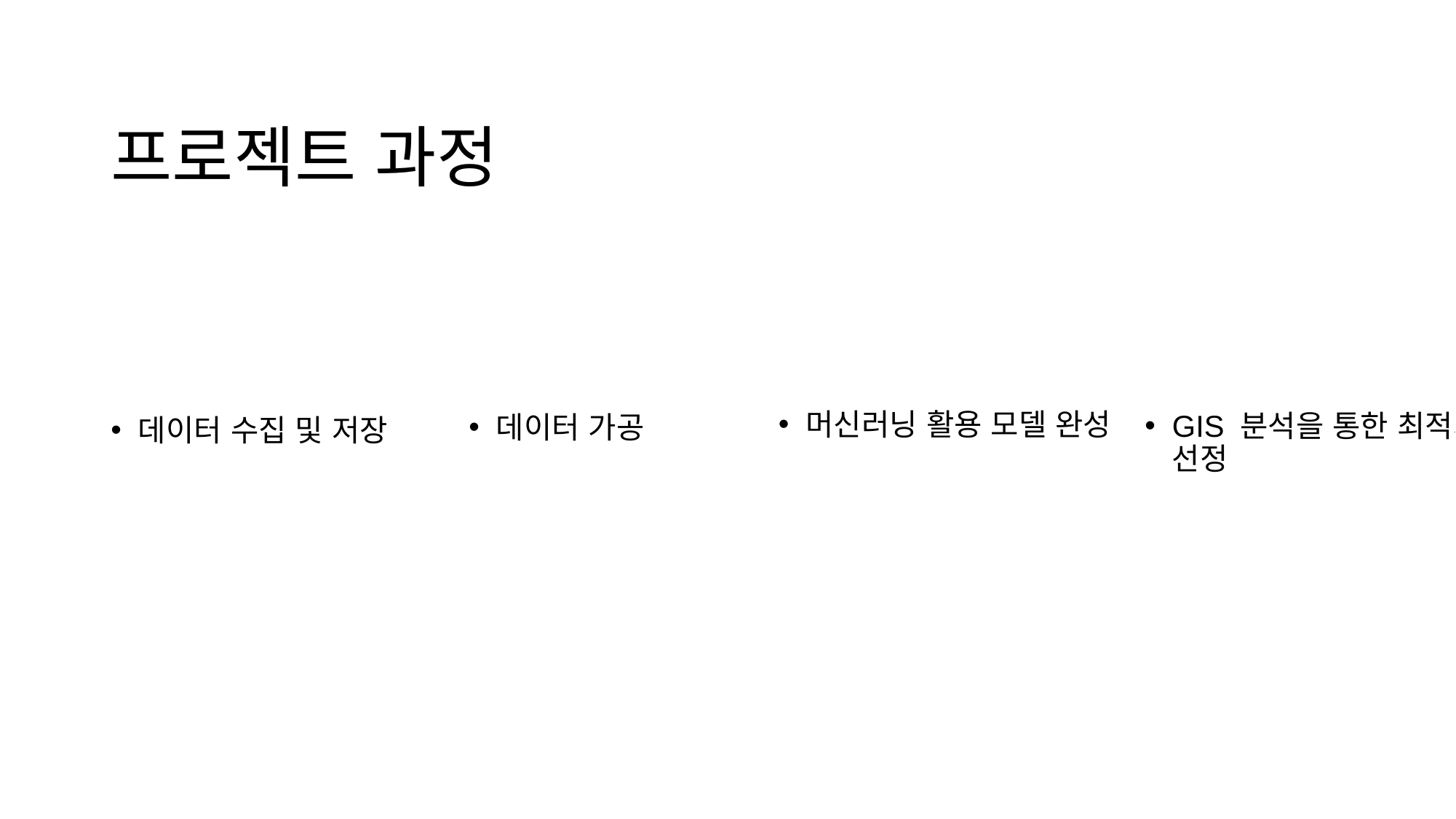

# 프로젝트 과정
머신러닝 활용 모델 완성
GIS 분석을 통한 최적지 선정
데이터 가공
데이터 수집 및 저장